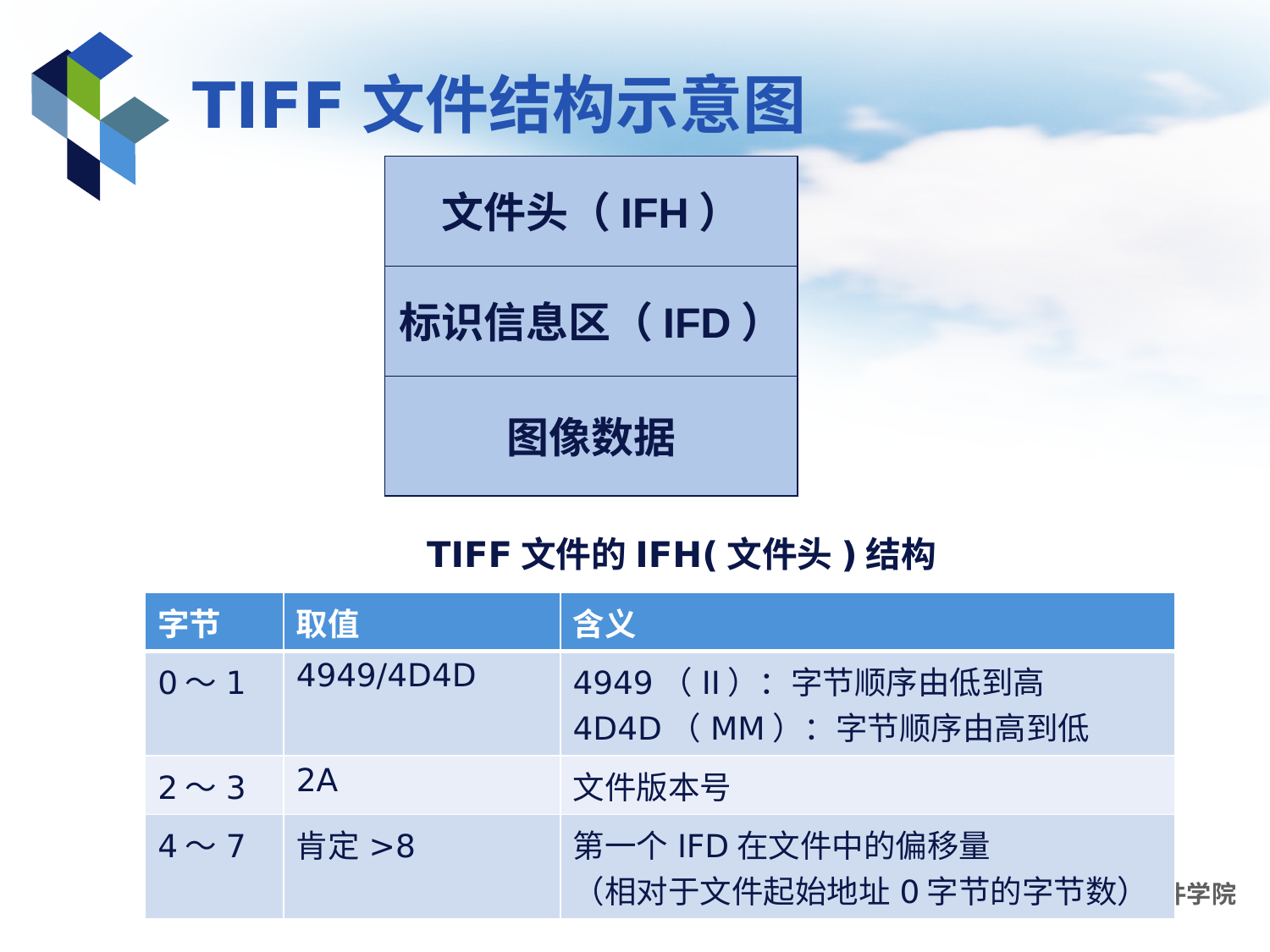

# TIFF文件结构示意图
文件头（IFH）
标识信息区（IFD）
图像数据
TIFF文件的IFH(文件头)结构
| 字节 | 取值 | 含义 |
| --- | --- | --- |
| 0～1 | 4949/4D4D | 4949（II）：字节顺序由低到高 4D4D（MM）：字节顺序由高到低 |
| 2～3 | 2A | 文件版本号 |
| 4～7 | 肯定>8 | 第一个IFD在文件中的偏移量 （相对于文件起始地址0字节的字节数） |
多媒体技术基础